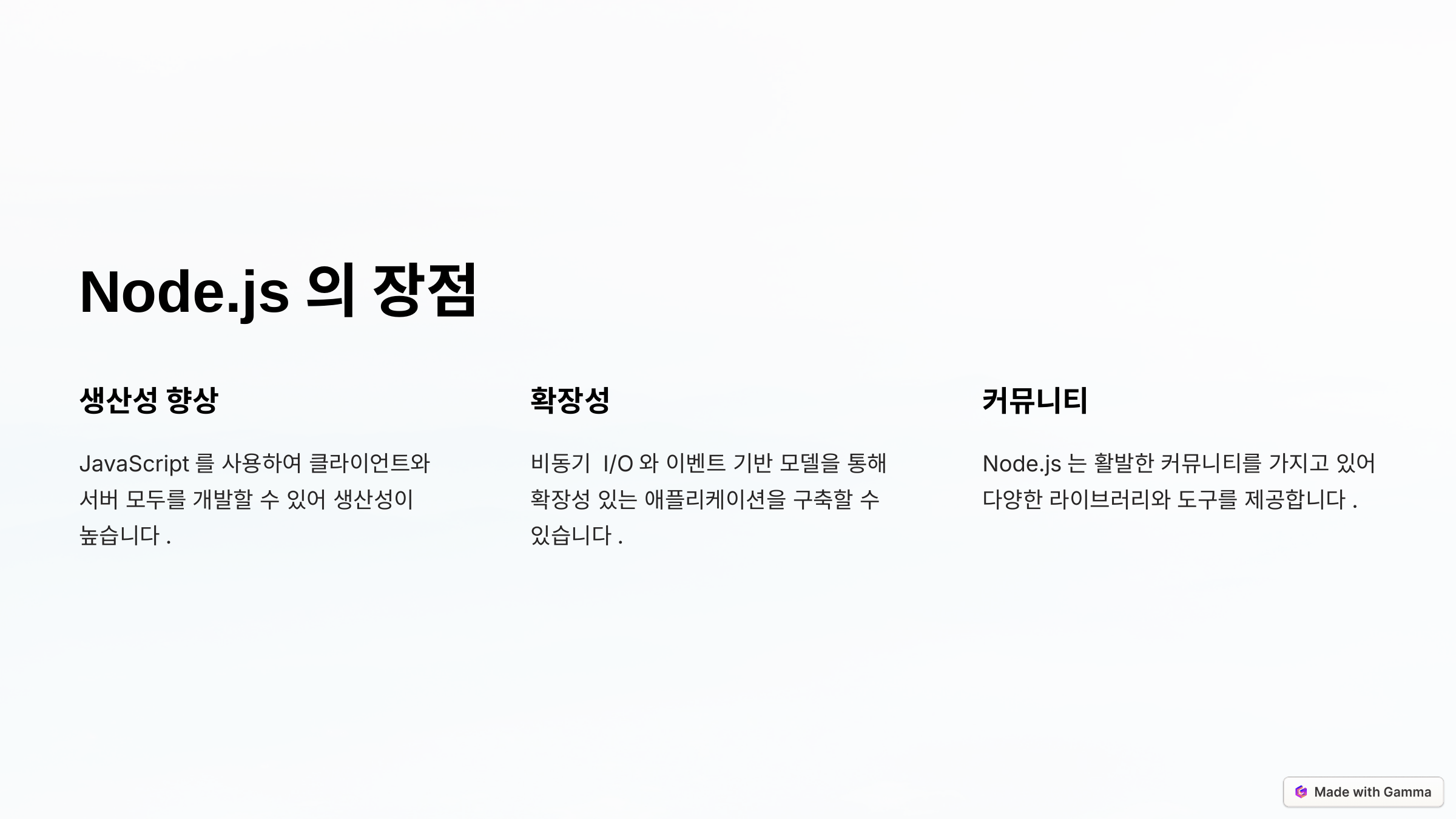

Node.js의 장점
생산성 향상
확장성
커뮤니티
JavaScript를 사용하여 클라이언트와 서버 모두를 개발할 수 있어 생산성이 높습니다.
비동기 I/O와 이벤트 기반 모델을 통해 확장성 있는 애플리케이션을 구축할 수 있습니다.
Node.js는 활발한 커뮤니티를 가지고 있어 다양한 라이브러리와 도구를 제공합니다.